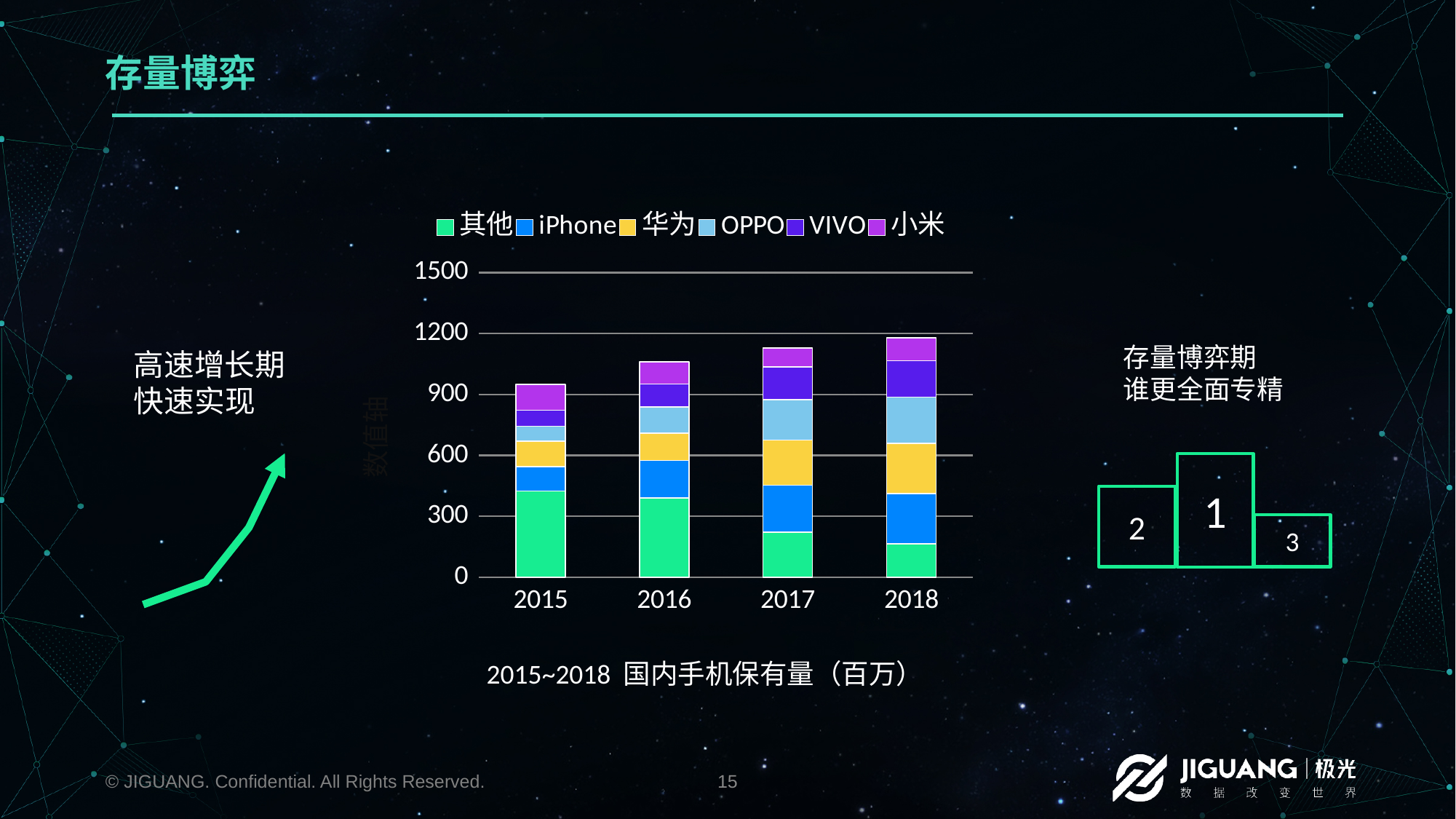

# 存量博弈

### Chart

| Category | 其他 | iPhone | 华为 | OPPO | VIVO | 小米 |
|---|---|---|---|---|---|---|
| 2015.0 | 423.7 | 120.65 | 125.4 | 73.15 | 79.8 | 127.3 |
| 2016.0 | 391.14 | 183.38 | 135.68 | 129.32 | 112.36 | 108.12 |
| 2017.0 | 221.48 | 231.65 | 221.48 | 200.01 | 160.46 | 94.92 |
| 2018.0 | 164.02 | 247.8 | 246.62 | 227.74 | 179.36 | 114.46 |
2015~2018 国内手机保有量（百万）
存量博弈期
谁更全面专精
1
2
3
高速增长期
快速实现

© JIGUANG. Confidential. All Rights Reserved.
15